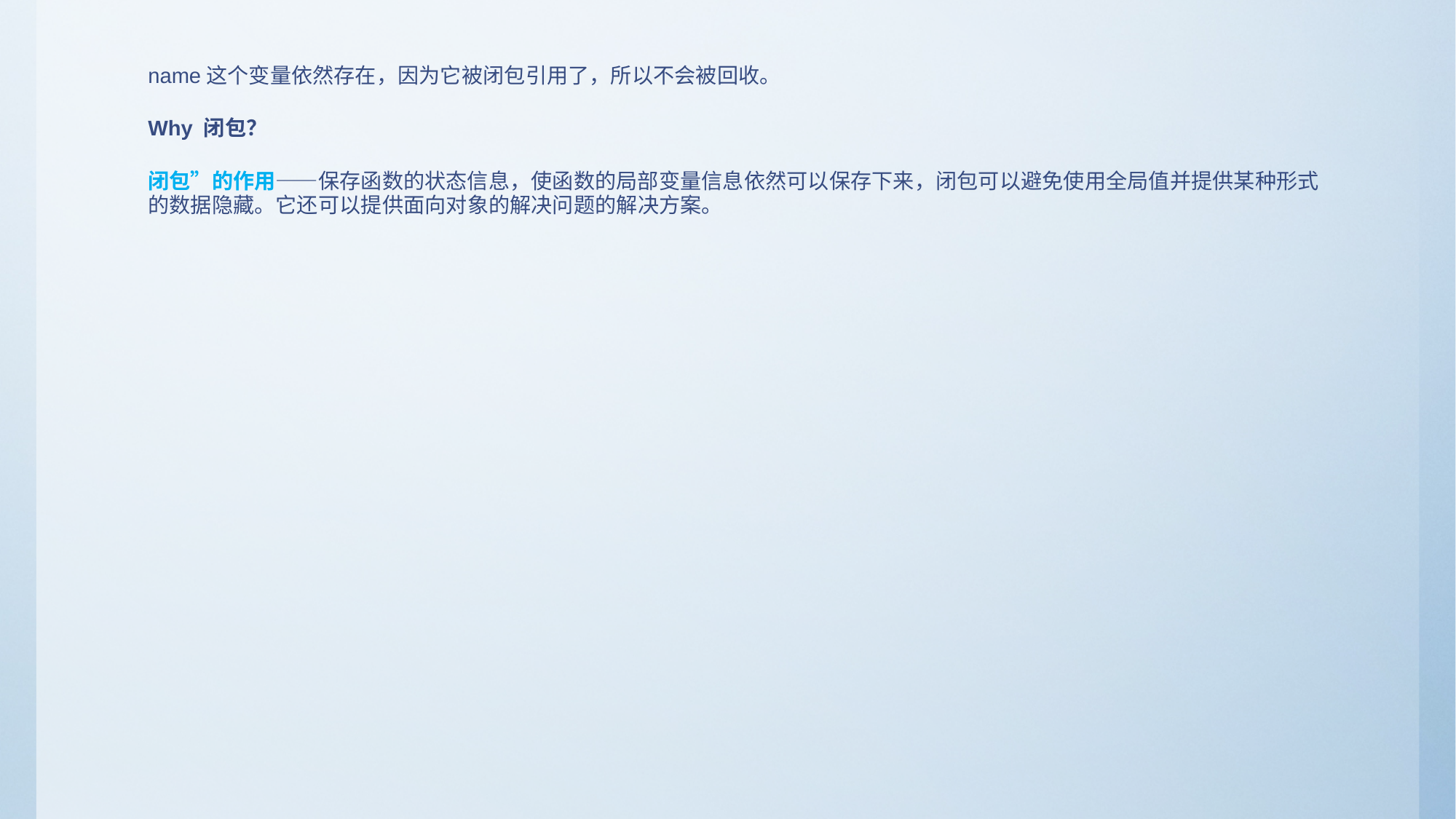

name这个变量依然存在，因为它被闭包引用了，所以不会被回收。
Why 闭包？
闭包”的作用——保存函数的状态信息，使函数的局部变量信息依然可以保存下来，闭包可以避免使用全局值并提供某种形式的数据隐藏。它还可以提供面向对象的解决问题的解决方案。